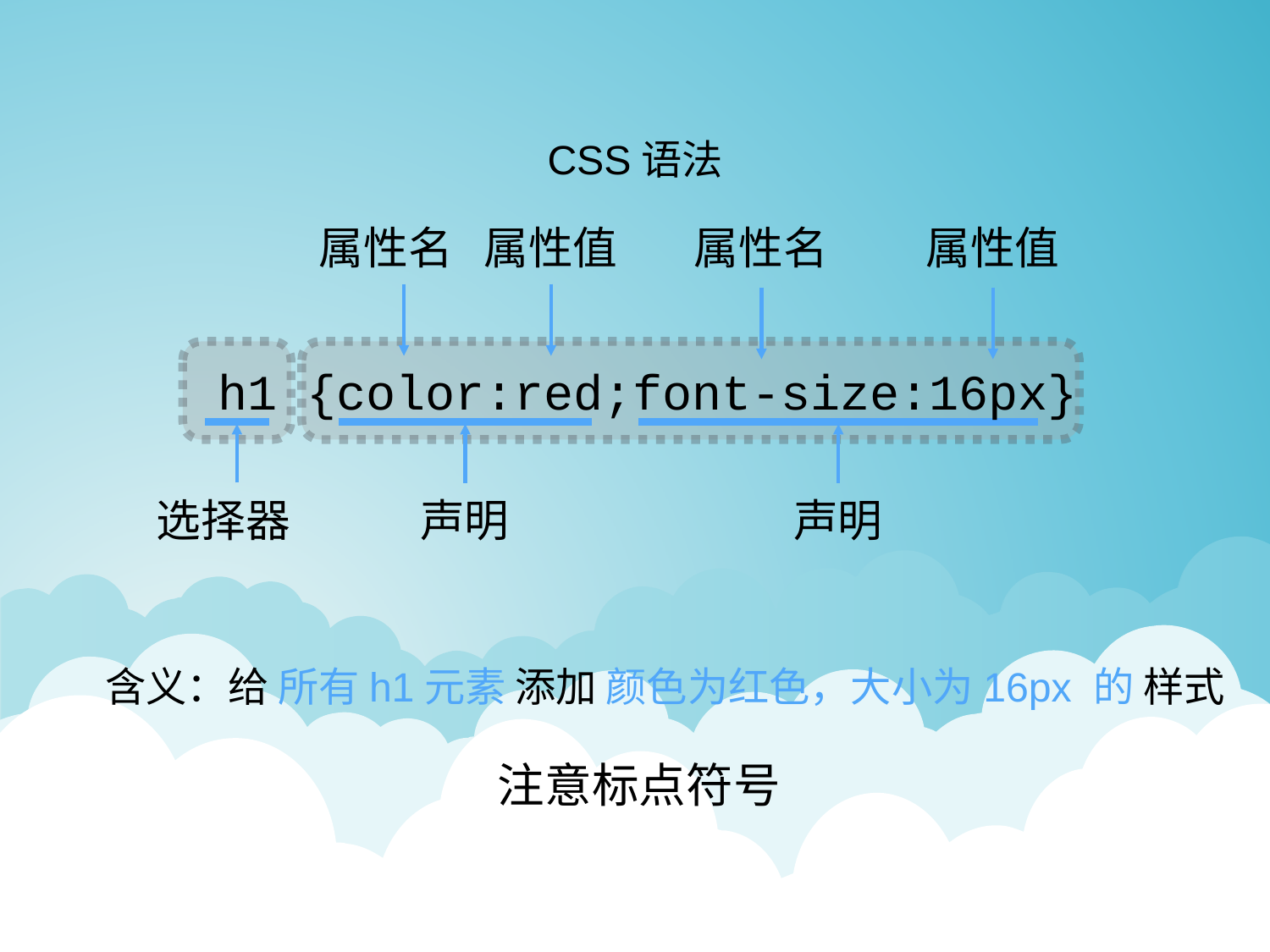

CSS语法
属性名
属性值
属性名
属性值

h1 {color:red;font-size:16px}

选择器
声明
声明
含义：给 所有h1元素 添加 颜色为红色，大小为16px 的 样式
注意标点符号